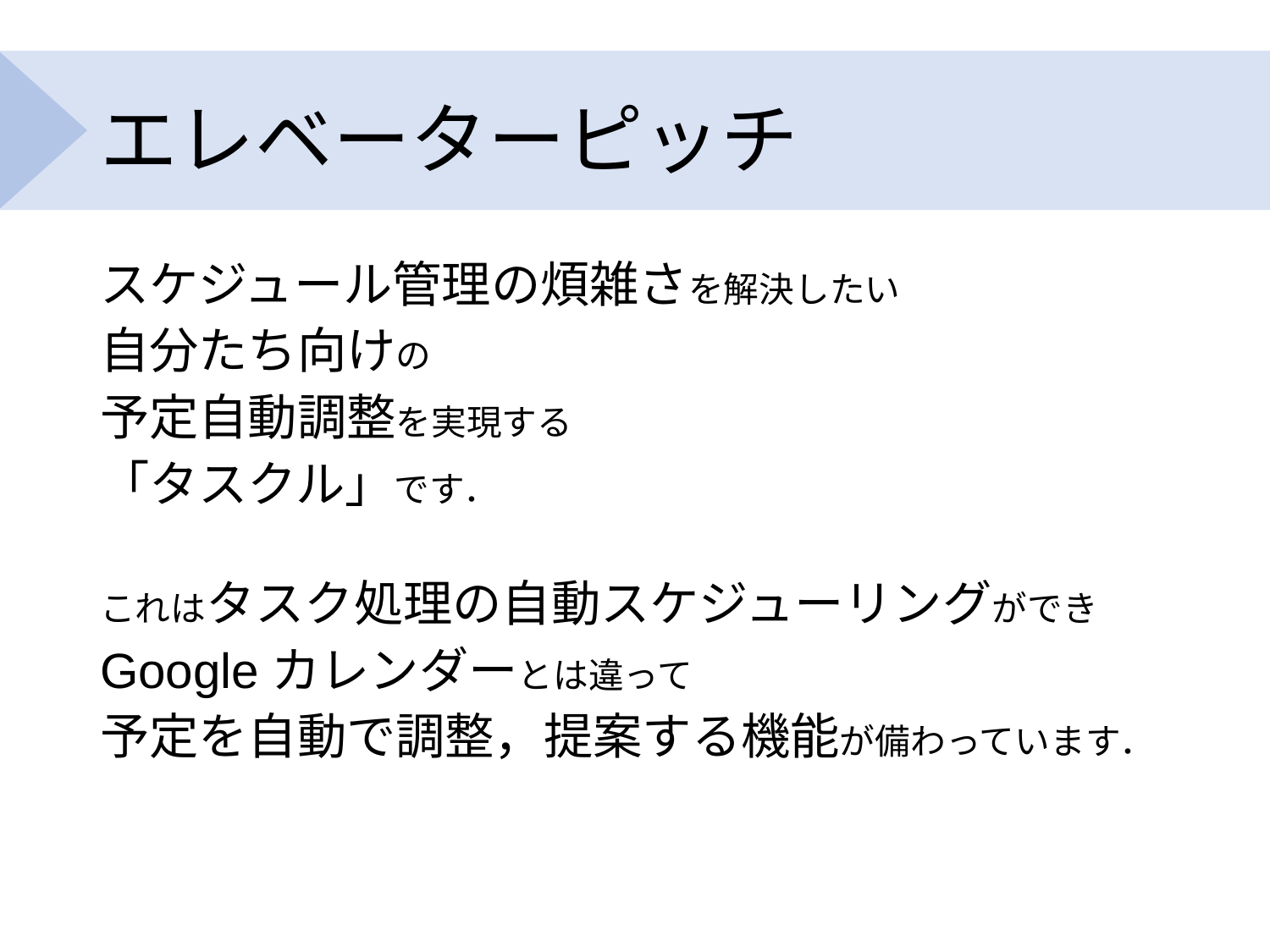

# エレベーターピッチ
スケジュール管理の煩雑さを解決したい
自分たち向けの
予定自動調整を実現する
「タスクル」です．
これはタスク処理の自動スケジューリングができ
Googleカレンダーとは違って
予定を自動で調整，提案する機能が備わっています．